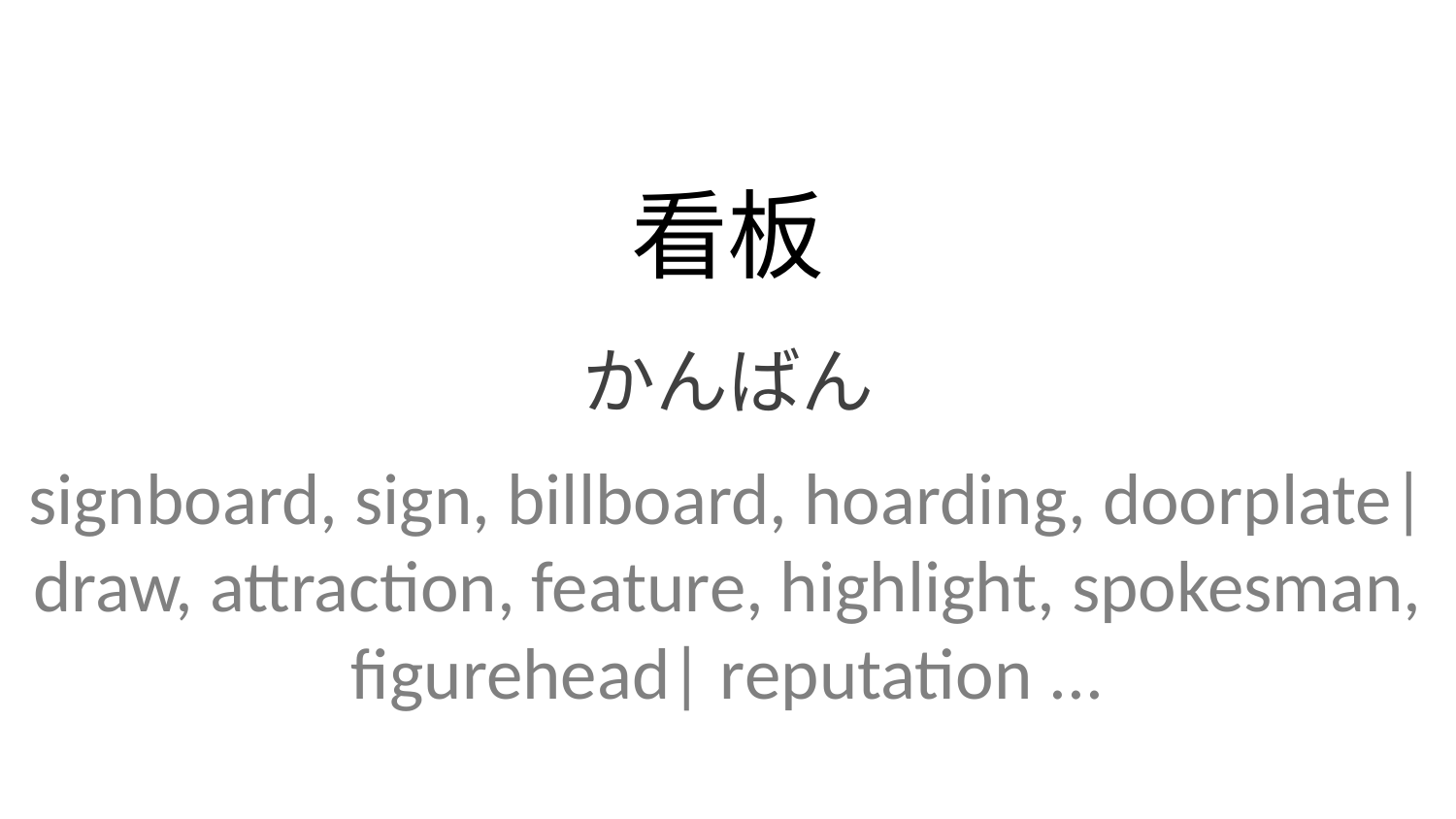

看板

かんばん
signboard, sign, billboard, hoarding, doorplate| draw, attraction, feature, highlight, spokesman, figurehead| reputation ...